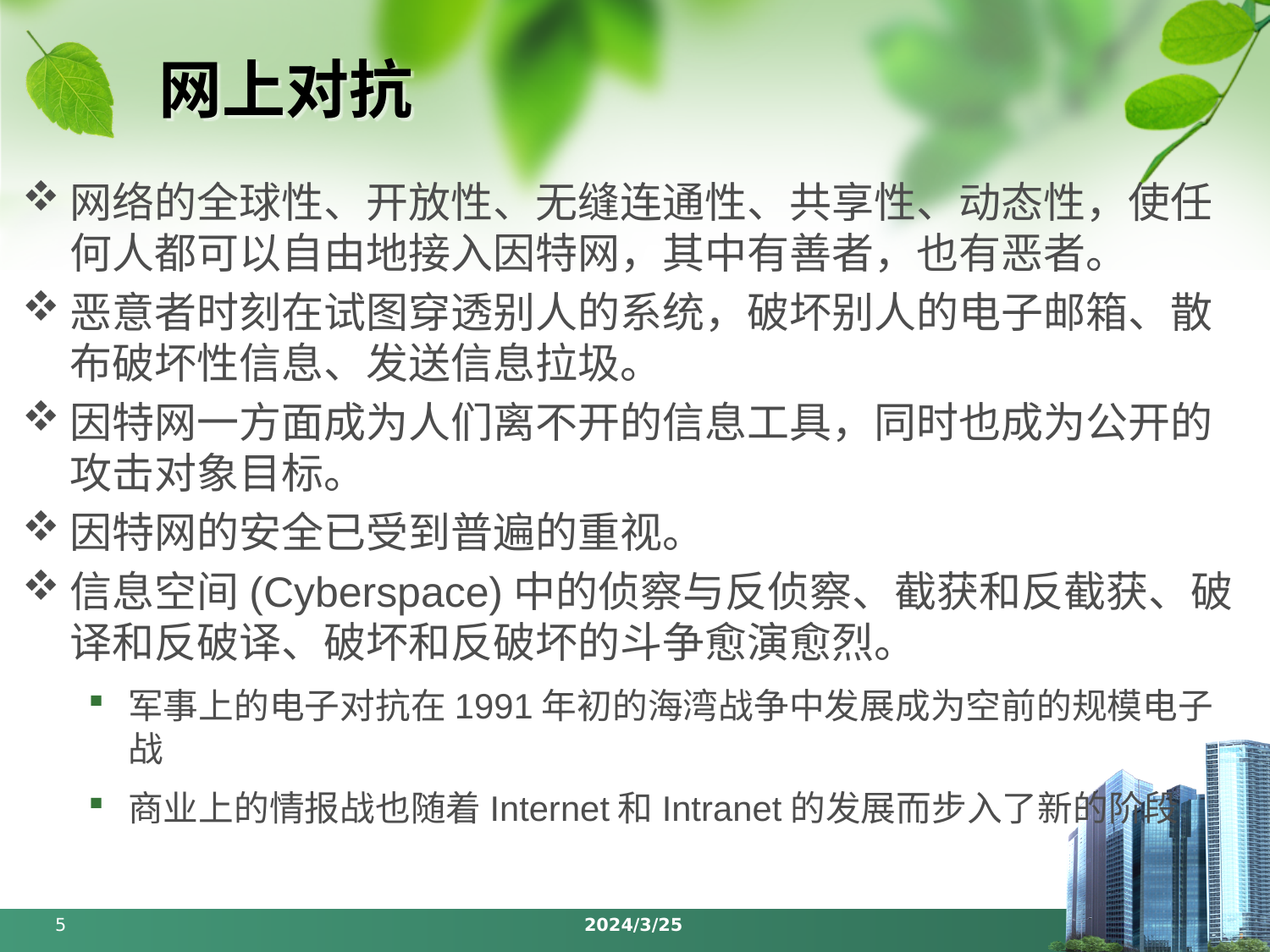

# 网上对抗
网络的全球性、开放性、无缝连通性、共享性、动态性，使任何人都可以自由地接入因特网，其中有善者，也有恶者。
恶意者时刻在试图穿透别人的系统，破坏别人的电子邮箱、散布破坏性信息、发送信息拉圾。
因特网一方面成为人们离不开的信息工具，同时也成为公开的攻击对象目标。
因特网的安全已受到普遍的重视。
信息空间(Cyberspace)中的侦察与反侦察、截获和反截获、破译和反破译、破坏和反破坏的斗争愈演愈烈。
军事上的电子对抗在1991年初的海湾战争中发展成为空前的规模电子战
商业上的情报战也随着Internet和Intranet的发展而步入了新的阶段

5
2024/3/25